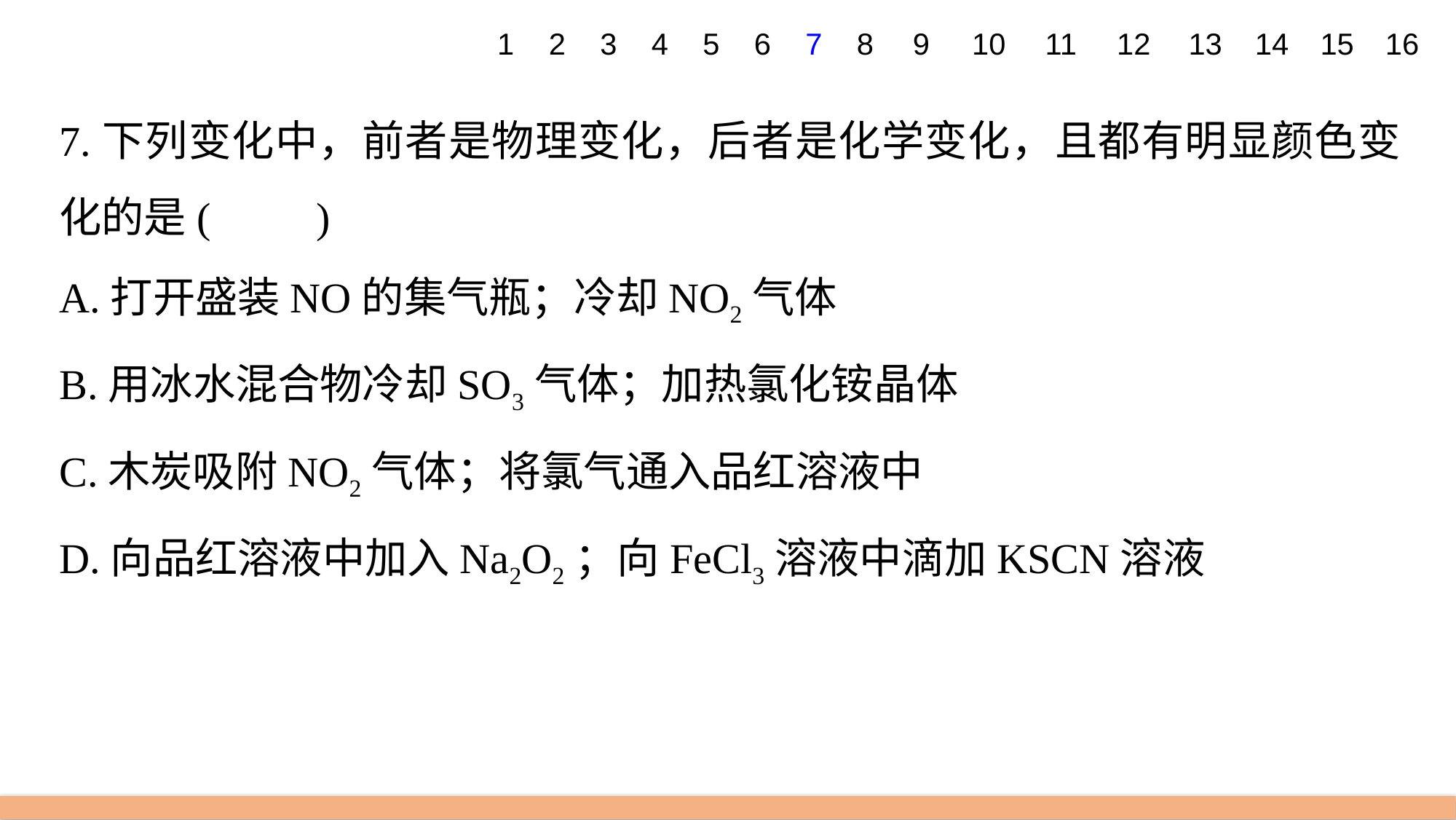

1
2
3
4
5
6
7
8
9
10
11
12
13
14
15
16
7.下列变化中，前者是物理变化，后者是化学变化，且都有明显颜色变化的是(　　)
A.打开盛装NO的集气瓶；冷却NO2气体
B.用冰水混合物冷却SO3气体；加热氯化铵晶体
C.木炭吸附NO2气体；将氯气通入品红溶液中
D.向品红溶液中加入Na2O2；向FeCl3溶液中滴加KSCN溶液